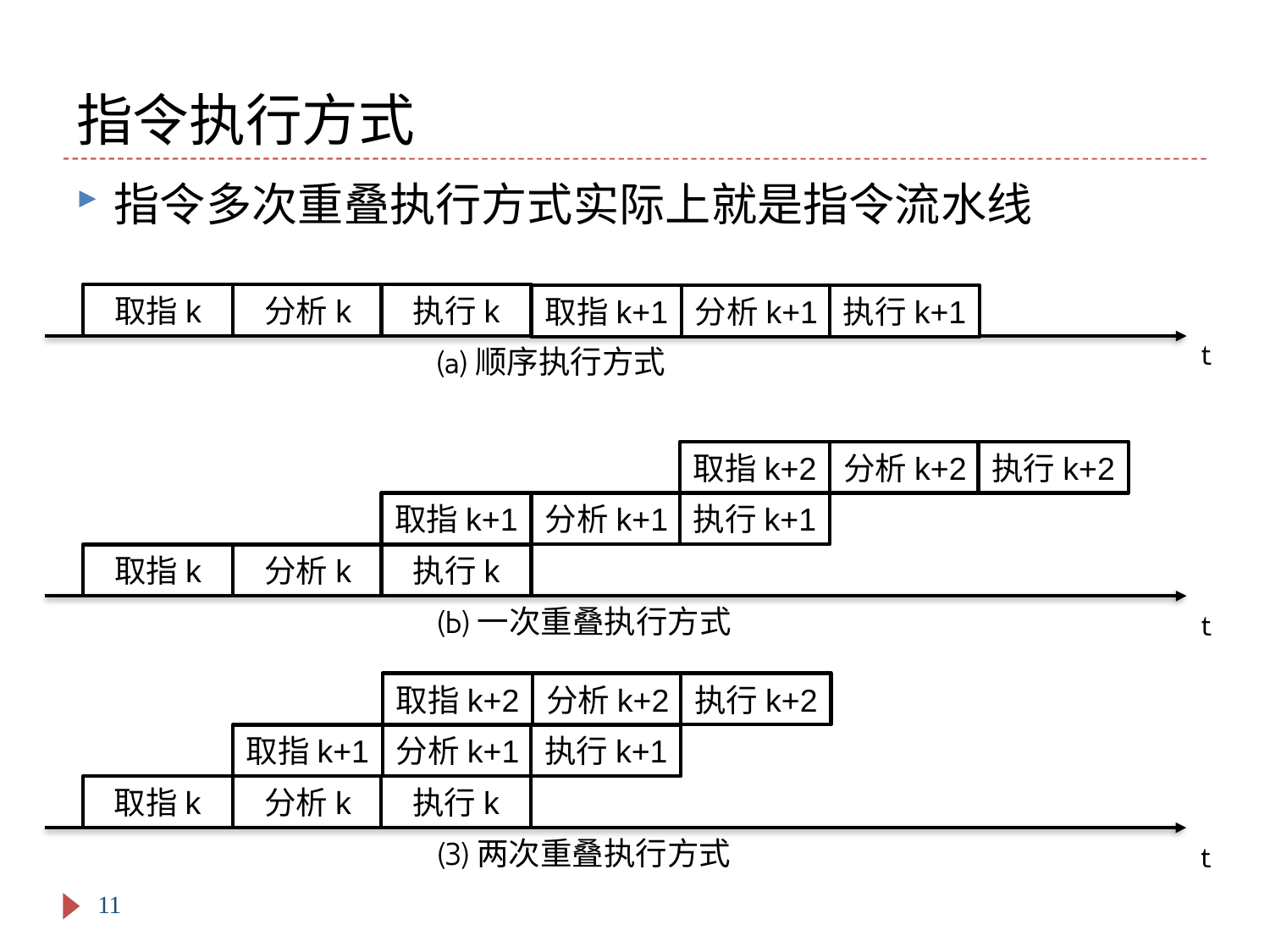

# 指令执行方式
指令多次重叠执行方式实际上就是指令流水线
取指k
分析k
执行k
取指k+1
分析k+1
执行k+1
t
(a)顺序执行方式
取指k+2
分析k+2
执行k+2
取指k+1
分析k+1
执行k+1
取指k
分析k
执行k
(b)一次重叠执行方式
t
取指k+2
分析k+2
执行k+2
取指k+1
分析k+1
执行k+1
取指k
分析k
执行k
(3)两次重叠执行方式
t
11